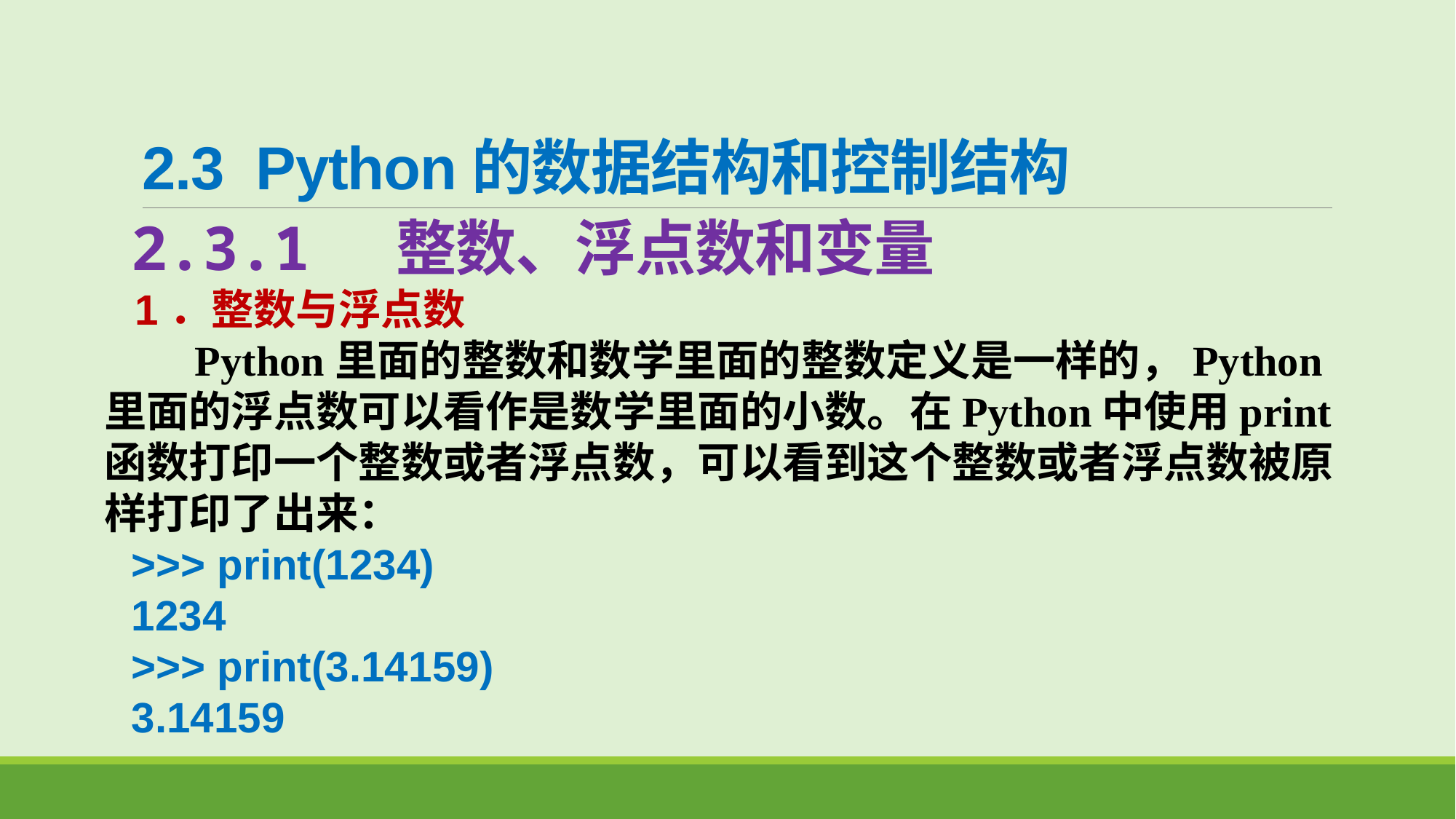

# 2.3  Python的数据结构和控制结构
2.3.1  整数、浮点数和变量
1．整数与浮点数
      Python里面的整数和数学里面的整数定义是一样的，Python里面的浮点数可以看作是数学里面的小数。在Python中使用print函数打印一个整数或者浮点数，可以看到这个整数或者浮点数被原样打印了出来：
>>> print(1234)
1234
>>> print(3.14159)
3.14159